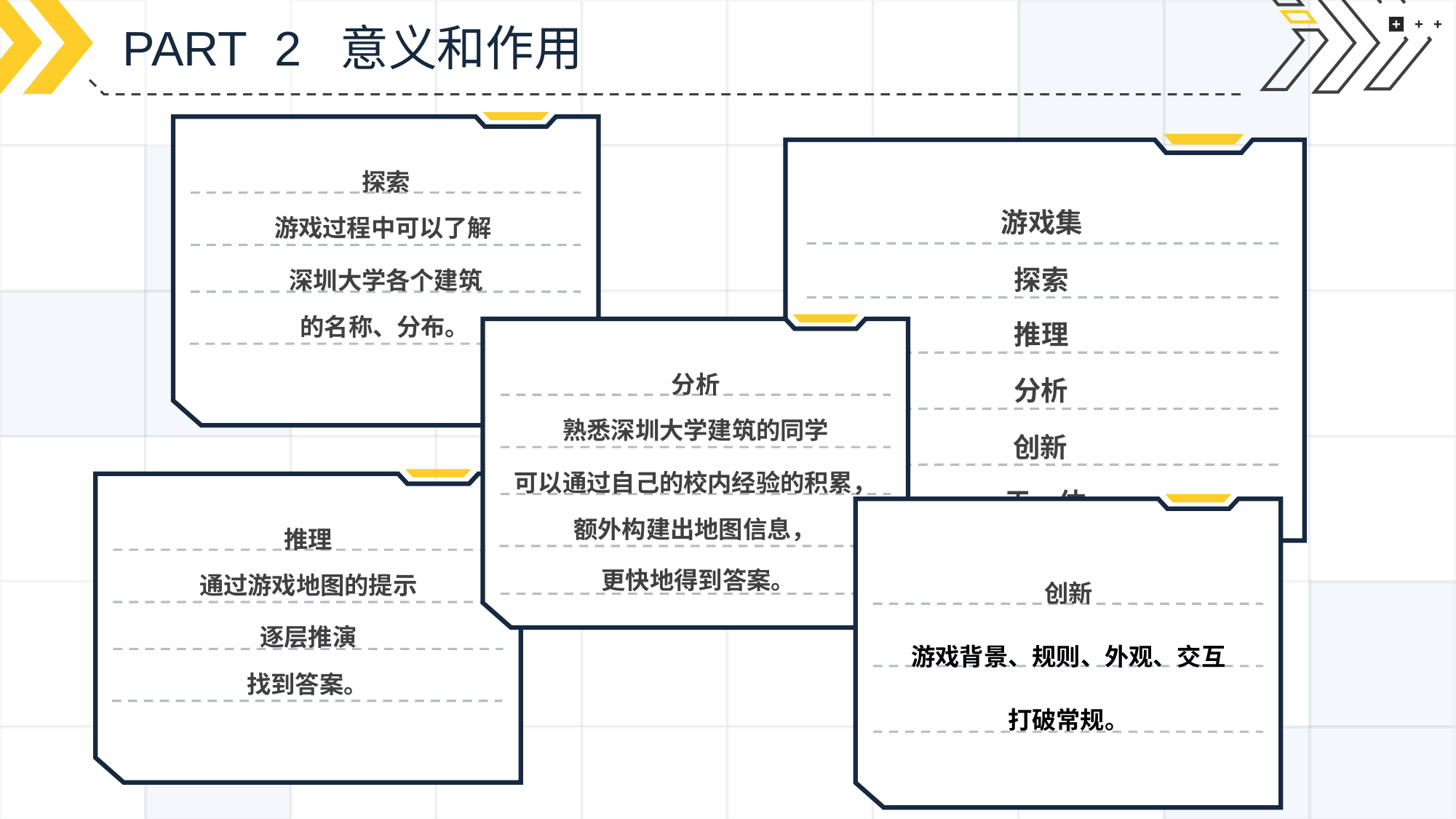

PART  2  意义和作用

探索
游戏过程中可以了解
深圳大学各个建筑
的名称、分布。

游戏集
e7d195523061f1c0d3ba7f298e59d031c9c3f97027ed136f882110EF8F17BAD1F2C348D17C7856EF46CB4678CC9E44EE1ABA681E3133328A7B4D22AAF822B2429426B2355AA8CC44631ADF5DCF3CCC2E1E000EB7C35470D22DCA42EDCD79DE109A9A19D7F8BA4808E223C0F74918B091D436B7CAE5452477B171825FFFAB1E69882F2B7CEC446AEC
探索
推理

分析
熟悉深圳大学建筑的同学
可以通过自己的校内经验的积累，
额外构建出地图信息，
更快地得到答案。
分析
创新
于一体

推理
通过游戏地图的提示
逐层推演
找到答案。

创新
游戏背景、规则、外观、交互
打破常规。